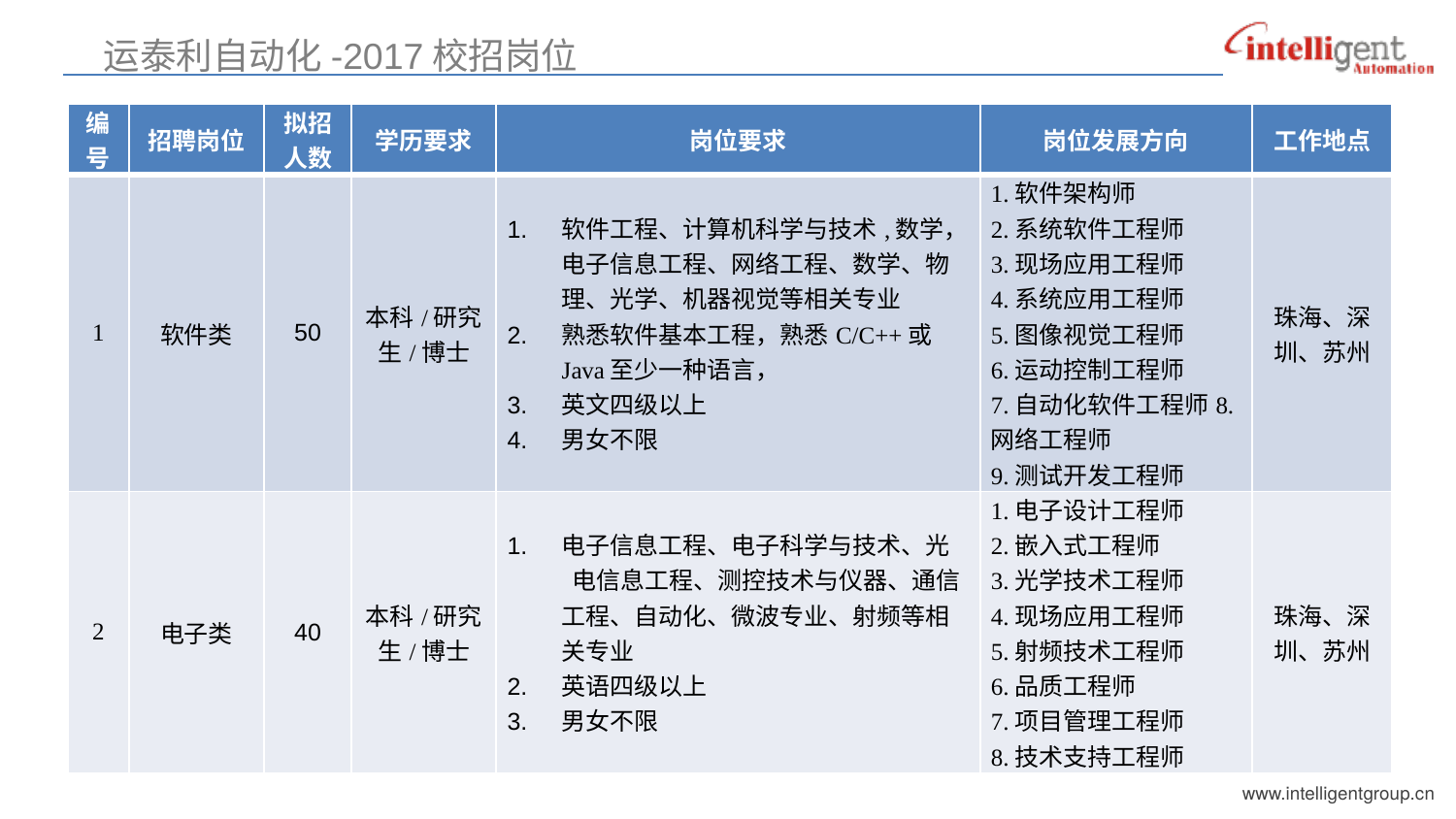

运泰利自动化-2017校招岗位
| 编号 | 招聘岗位 | 拟招人数 | 学历要求 | 岗位要求 | 岗位发展方向 | 工作地点 |
| --- | --- | --- | --- | --- | --- | --- |
| 1 | 软件类 | 50 | 本科/研究生/博士 | 软件工程、计算机科学与技术,数学，电子信息工程、网络工程、数学、物理、光学、机器视觉等相关专业 熟悉软件基本工程，熟悉C/C++或Java至少一种语言， 英文四级以上 男女不限 | 1.软件架构师 2.系统软件工程师 3.现场应用工程师 4.系统应用工程师 5.图像视觉工程师 6.运动控制工程师 7.自动化软件工程师8.网络工程师 9.测试开发工程师 | 珠海、深圳、苏州 |
| 2 | 电子类 | 40 | 本科/研究生/博士 | 电子信息工程、电子科学与技术、光 电信息工程、测控技术与仪器、通信工程、自动化、微波专业、射频等相关专业 英语四级以上 男女不限 | 1.电子设计工程师 2.嵌入式工程师 3.光学技术工程师 4.现场应用工程师 5.射频技术工程师 6.品质工程师 7.项目管理工程师 8.技术支持工程师 | 珠海、深圳、苏州 |